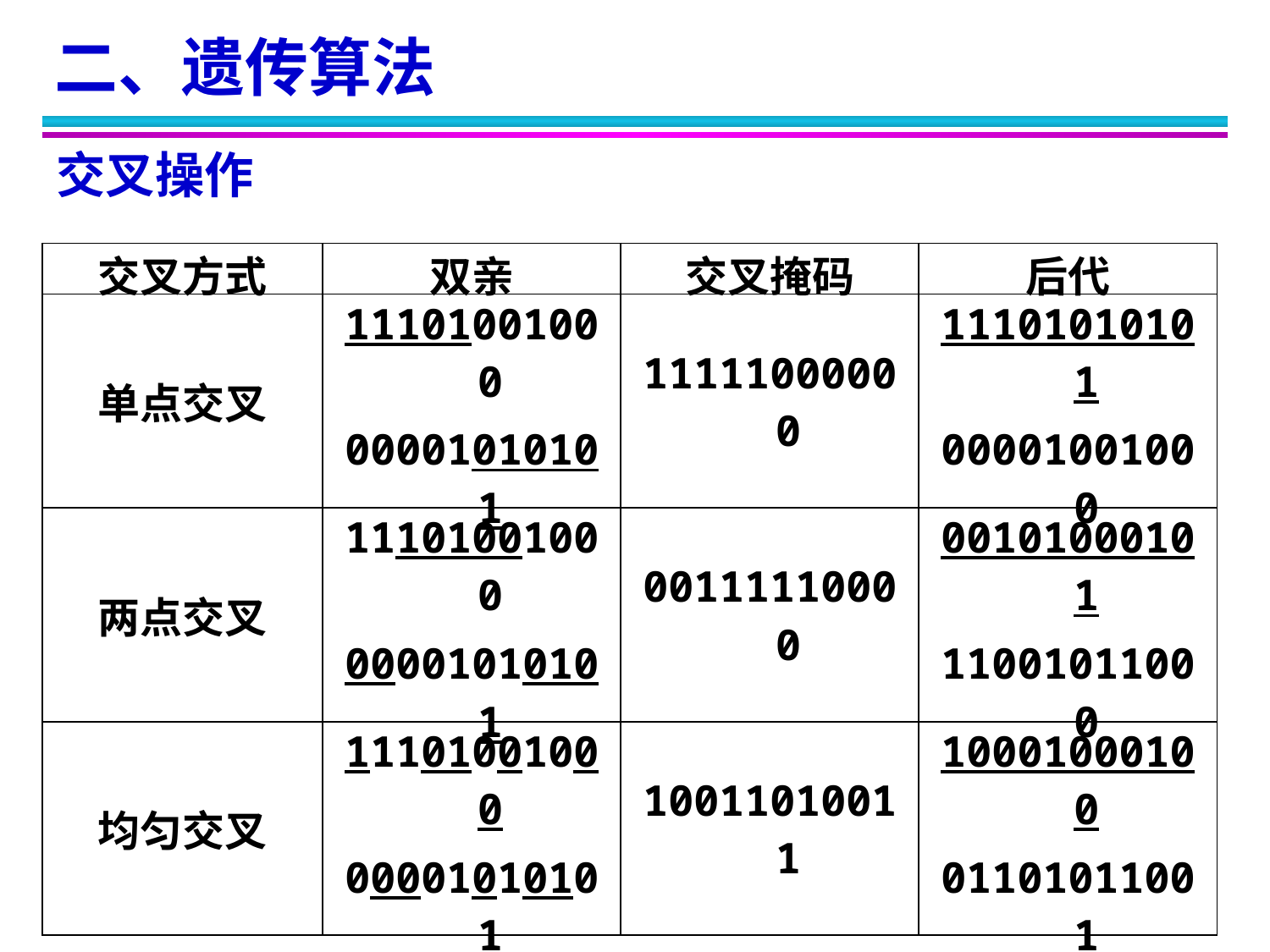

二、遗传算法
交叉操作
| 交叉方式 | 双亲 | 交叉掩码 | 后代 |
| --- | --- | --- | --- |
| 单点交叉 | 11101001000 00001010101 | 11111000000 | 11101010101 00001001000 |
| 两点交叉 | 11101001000 00001010101 | 00111110000 | 00101000101 11001011000 |
| 均匀交叉 | 11101001000 00001010101 | 10011010011 | 10001000100 01101011001 |